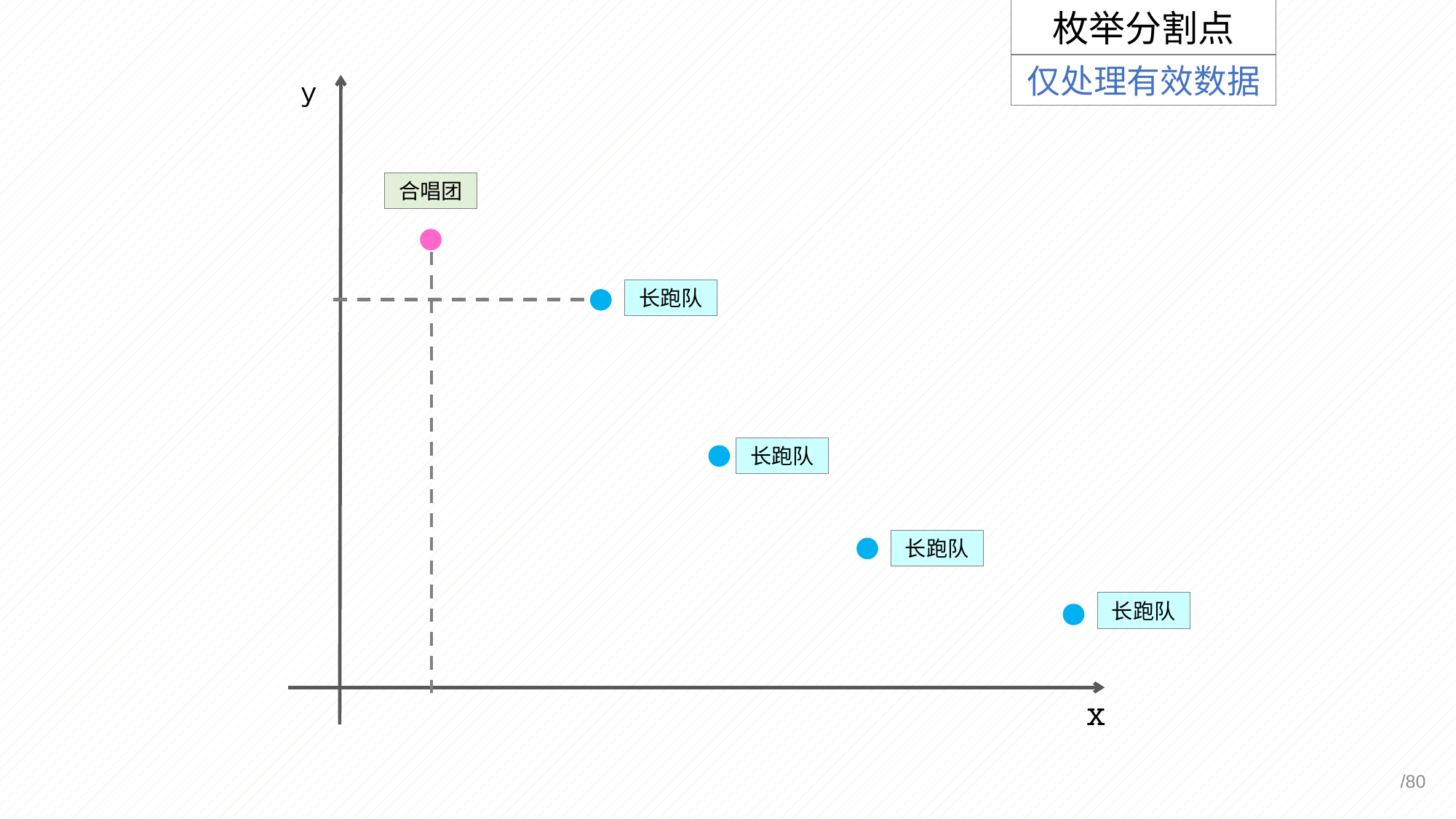

枚举分割点
仅处理有效数据
y
合唱团

长跑队

长跑队

长跑队

长跑队

x